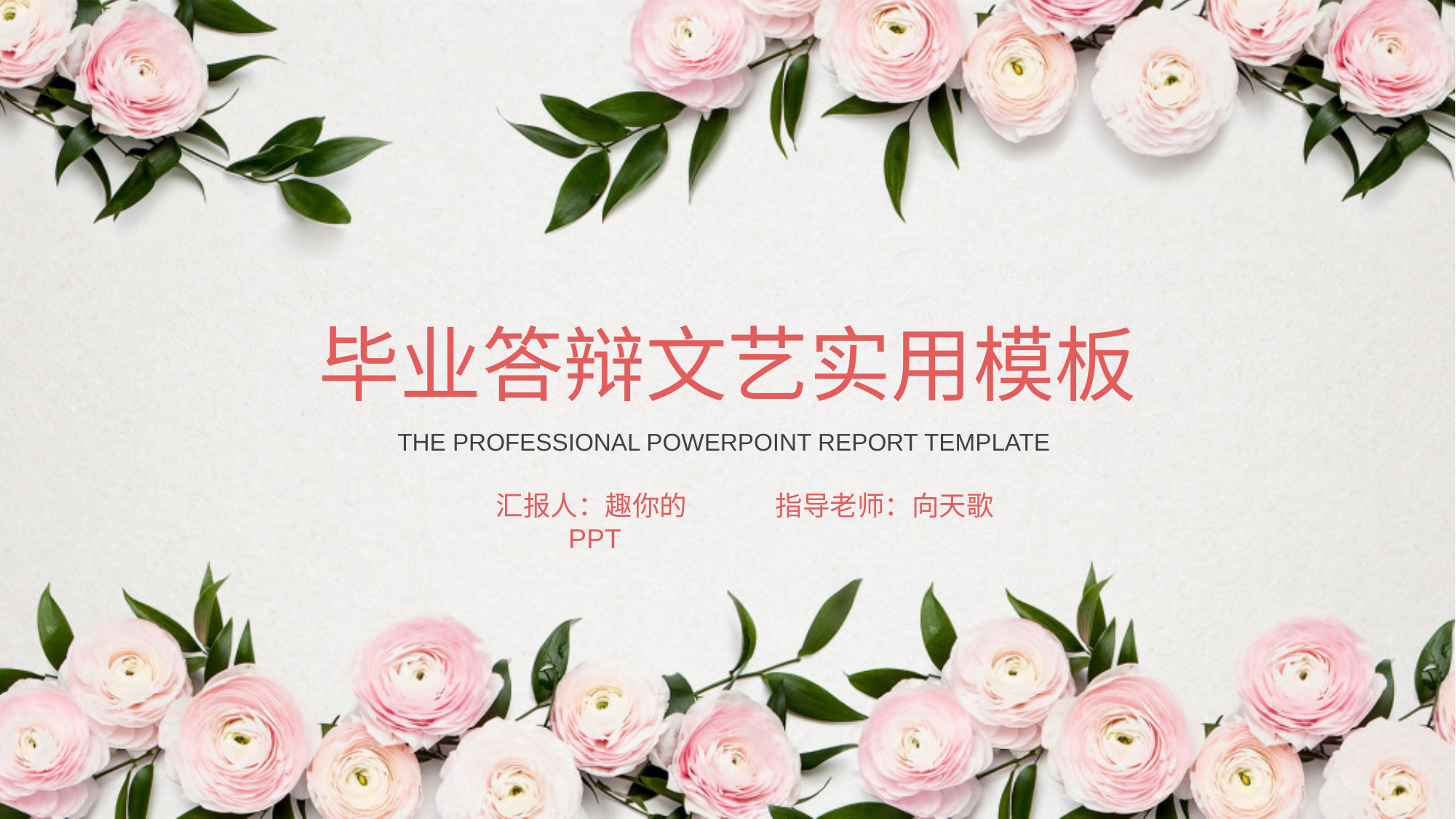

毕业答辩文艺实用模板
THE PROFESSIONAL POWERPOINT REPORT TEMPLATE
汇报人：趣你的PPT
指导老师：向天歌